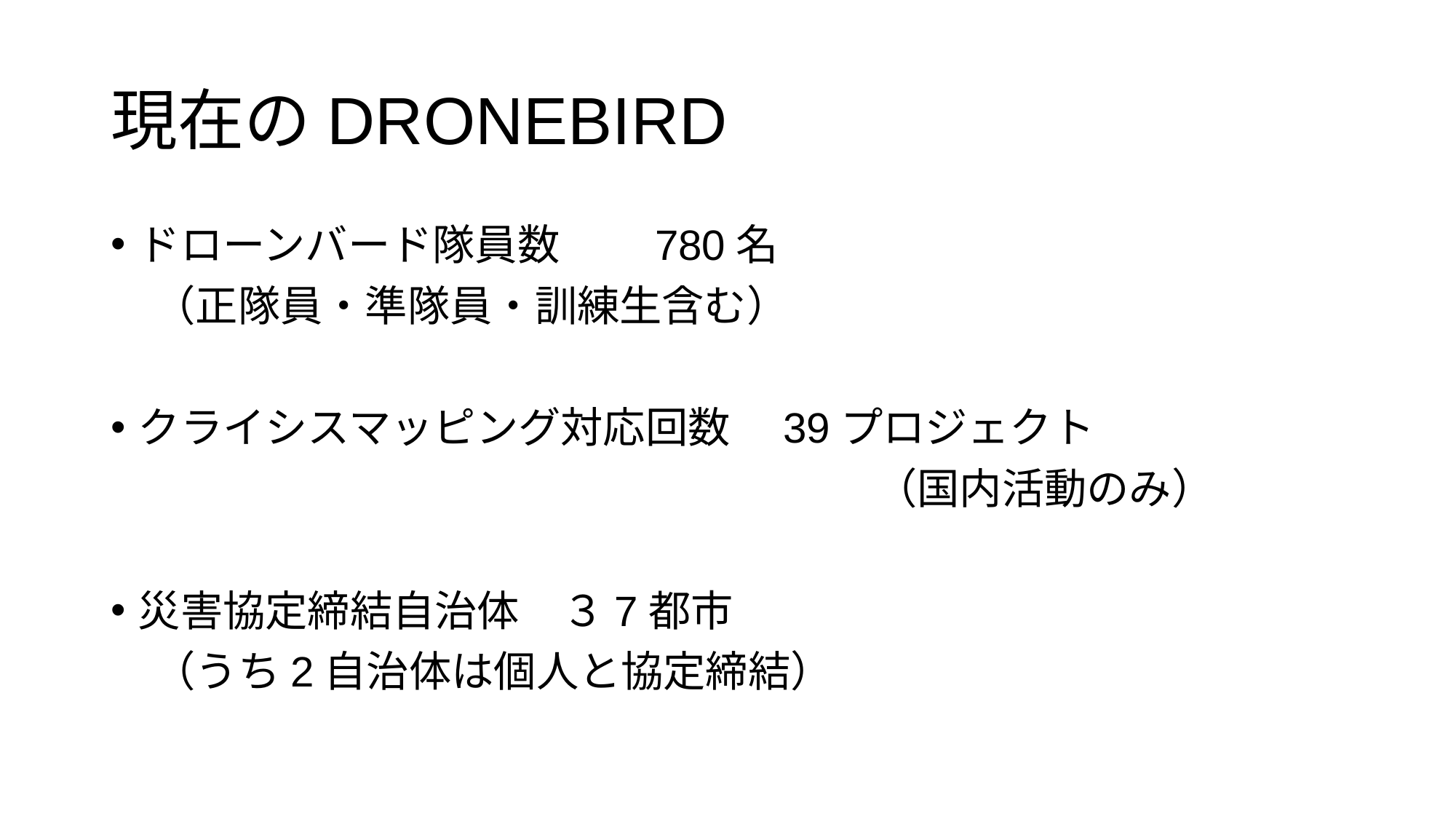

# 現在のDRONEBIRD
ドローンバード隊員数　　780名
　（正隊員・準隊員・訓練生含む）

クライシスマッピング対応回数　39プロジェクト
							（国内活動のみ）

災害協定締結自治体　３7都市
　（うち2自治体は個人と協定締結）